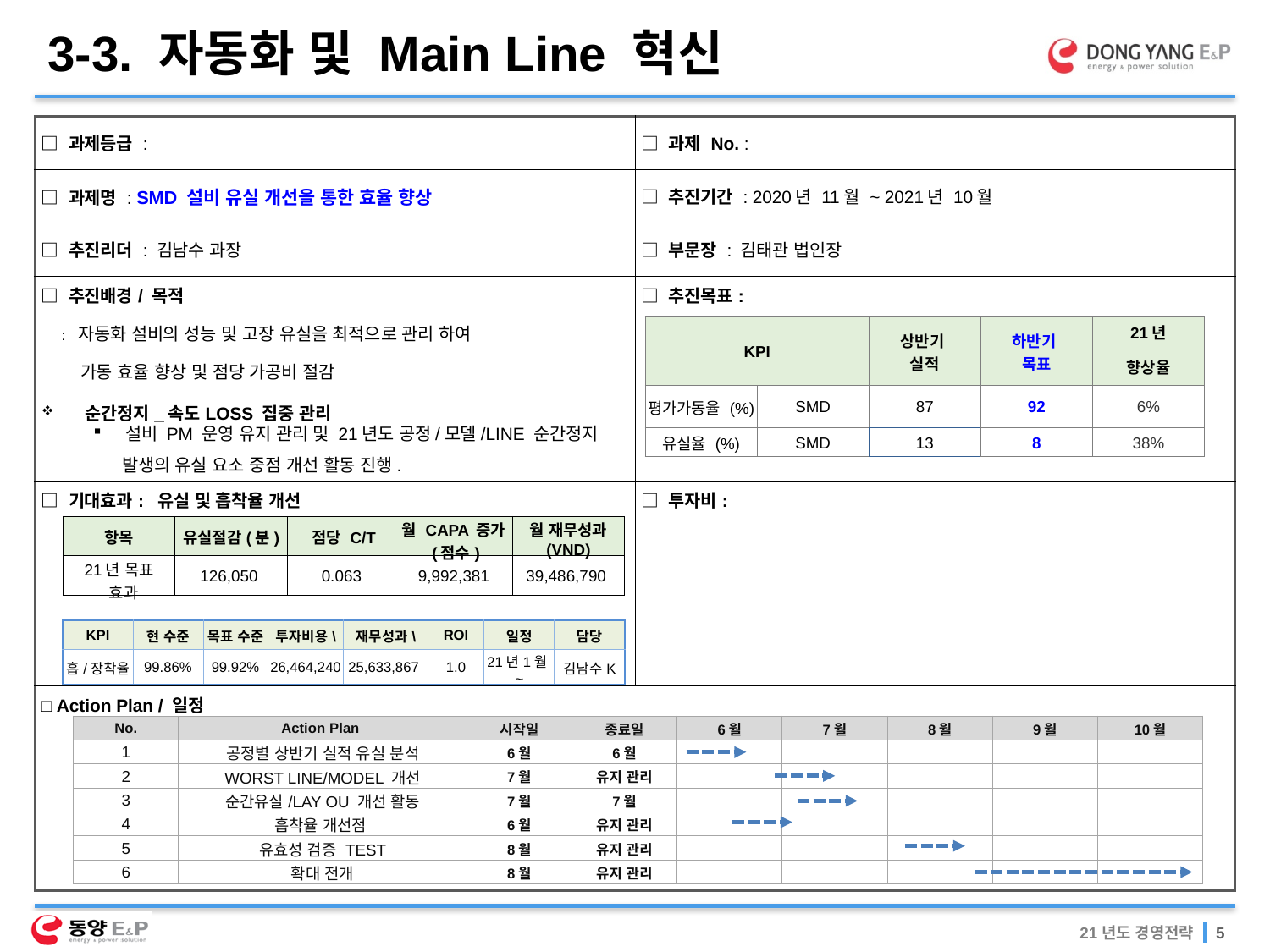

3-3. 자동화 및 Main Line 혁신
| □ 과제등급 : | □ 과제 No. : |
| --- | --- |
| □ 과제명 : SMD 설비 유실 개선을 통한 효율 향상 | □ 추진기간 : 2020년 11월 ~ 2021년 10월 |
| □ 추진리더 : 김남수 과장 | □ 부문장 : 김태관 법인장 |
| □ 추진배경/ 목적 : 자동화 설비의 성능 및 고장 유실을 최적으로 관리 하여 가동 효율 향상 및 점당 가공비 절감 순간정지\_속도LOSS 집중 관리 | □ 추진목표: |
| □ 기대효과: 유실 및 흡착율 개선 | □ 투자비: |
| □ Action Plan / 일정 |  |
| KPI |  | 상반기 실적 | 하반기 목표 | 21년 |
| --- | --- | --- | --- | --- |
|  |  |  |  | 향상율 |
| 평가가동율 (%) | SMD | 87 | 92 | 6% |
| 유실율 (%) | SMD | 13 | 8 | 38% |
 설비 PM 운영 유지 관리 및 21년도 공정/모델/LINE 순간정지
     발생의 유실 요소 중점 개선 활동 진행.
| 항목 | 유실절감(분) | 점당 C/T | 월 CAPA 증가(점수) | 월 재무성과 (VND) |
| --- | --- | --- | --- | --- |
| 21년 목표 효과 | 126,050 | 0.063 | 9,992,381 | 39,486,790 |
| KPI | 현 수준 | 목표 수준 | 투자비용\ | 재무성과\ | ROI | 일정 | 담당 |
| --- | --- | --- | --- | --- | --- | --- | --- |
| 흡/장착율 | 99.86% | 99.92% | 26,464,240 | 25,633,867 | 1.0 | 21년1월~ | 김남수K |
| No. | Action Plan | 시작일 | 종료일 | 6월 | 7월 | 8월 | 9월 | 10월 |
| --- | --- | --- | --- | --- | --- | --- | --- | --- |
| 1 | 공정별 상반기 실적 유실 분석 | 6월 | 6월 |  |  |  |  |  |
| 2 | WORST LINE/MODEL 개선 | 7월 | 유지 관리 |  |  |  |  |  |
| 3 | 순간유실/LAY OU 개선 활동 | 7월 | 7월 |  |  |  |  |  |
| 4 | 흡착율 개선점 | 6월 | 유지 관리 |  |  |  |  |  |
| 5 | 유효성 검증 TEST | 8월 | 유지 관리 |  |  |  |  |  |
| 6 | 확대 전개 | 8월 | 유지 관리 |  |  |  |  |  |